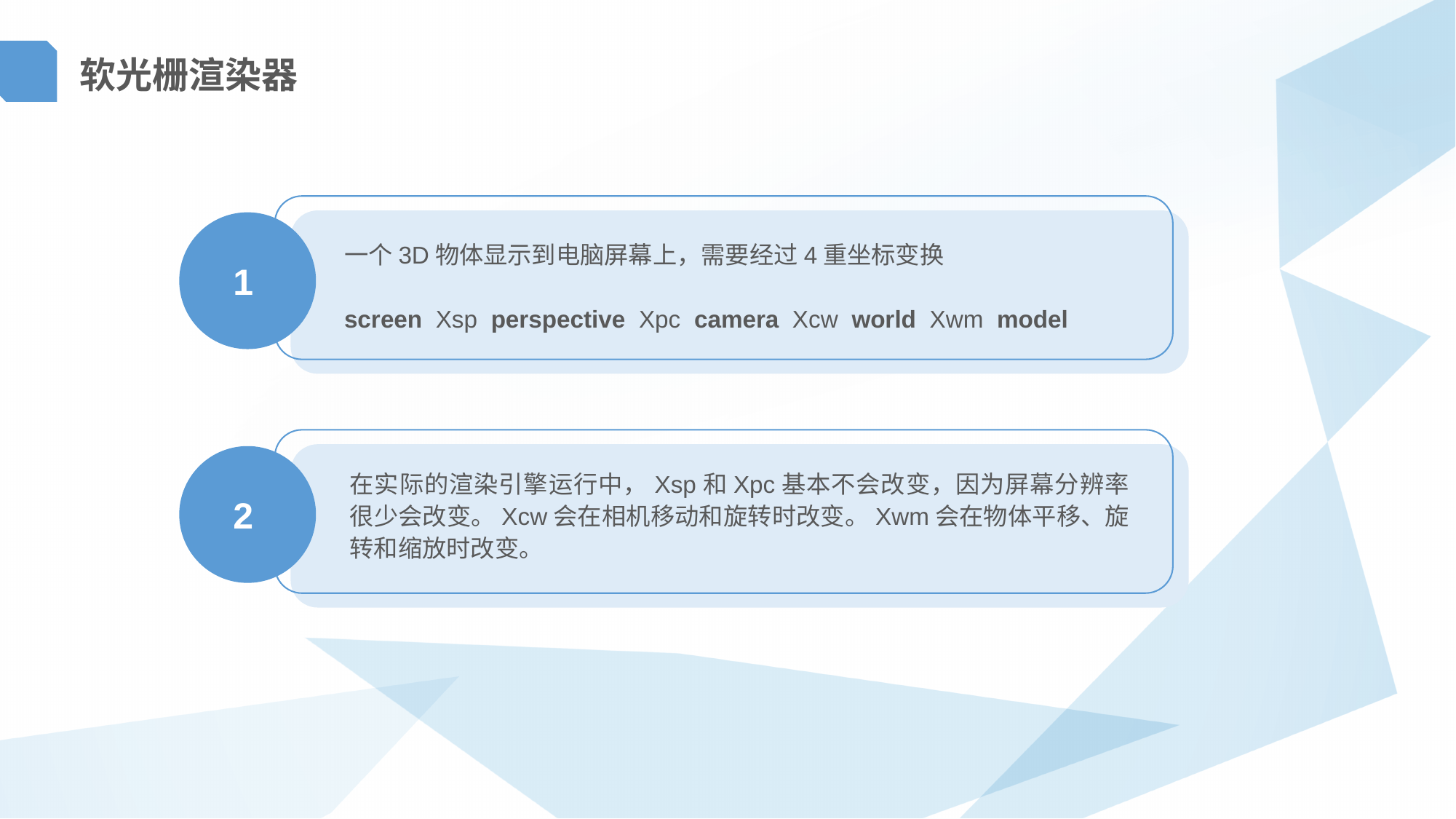

软光栅渲染器

一个3D物体显示到电脑屏幕上，需要经过4重坐标变换

screen  Xsp  perspective  Xpc  camera  Xcw  world  Xwm  model
1

在实际的渲染引擎运行中，Xsp和Xpc基本不会改变，因为屏幕分辨率很少会改变。Xcw会在相机移动和旋转时改变。Xwm会在物体平移、旋转和缩放时改变。
2